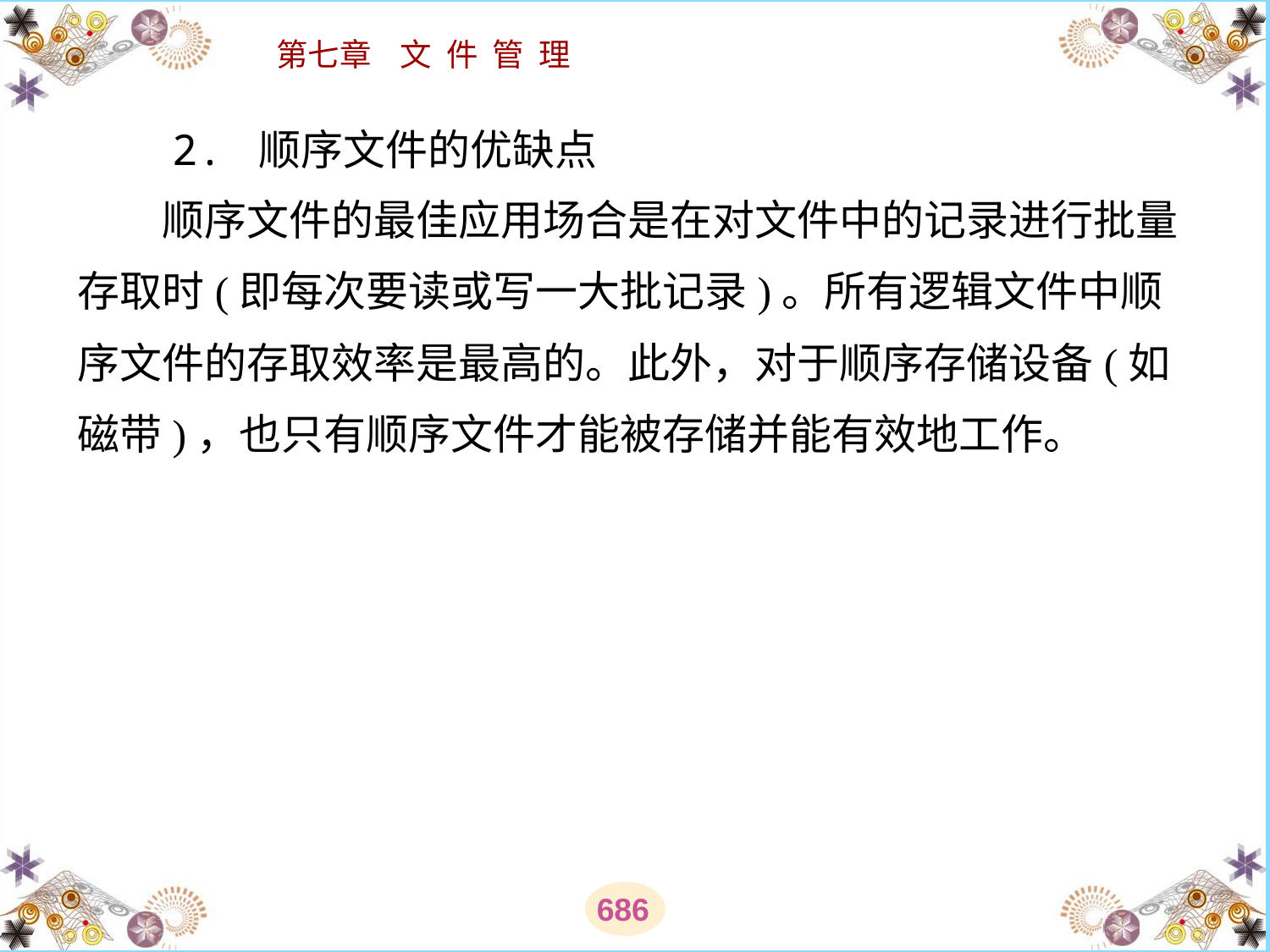

# 2. 顺序文件的优缺点 　　顺序文件的最佳应用场合是在对文件中的记录进行批量存取时(即每次要读或写一大批记录)。所有逻辑文件中顺序文件的存取效率是最高的。此外，对于顺序存储设备(如磁带)，也只有顺序文件才能被存储并能有效地工作。